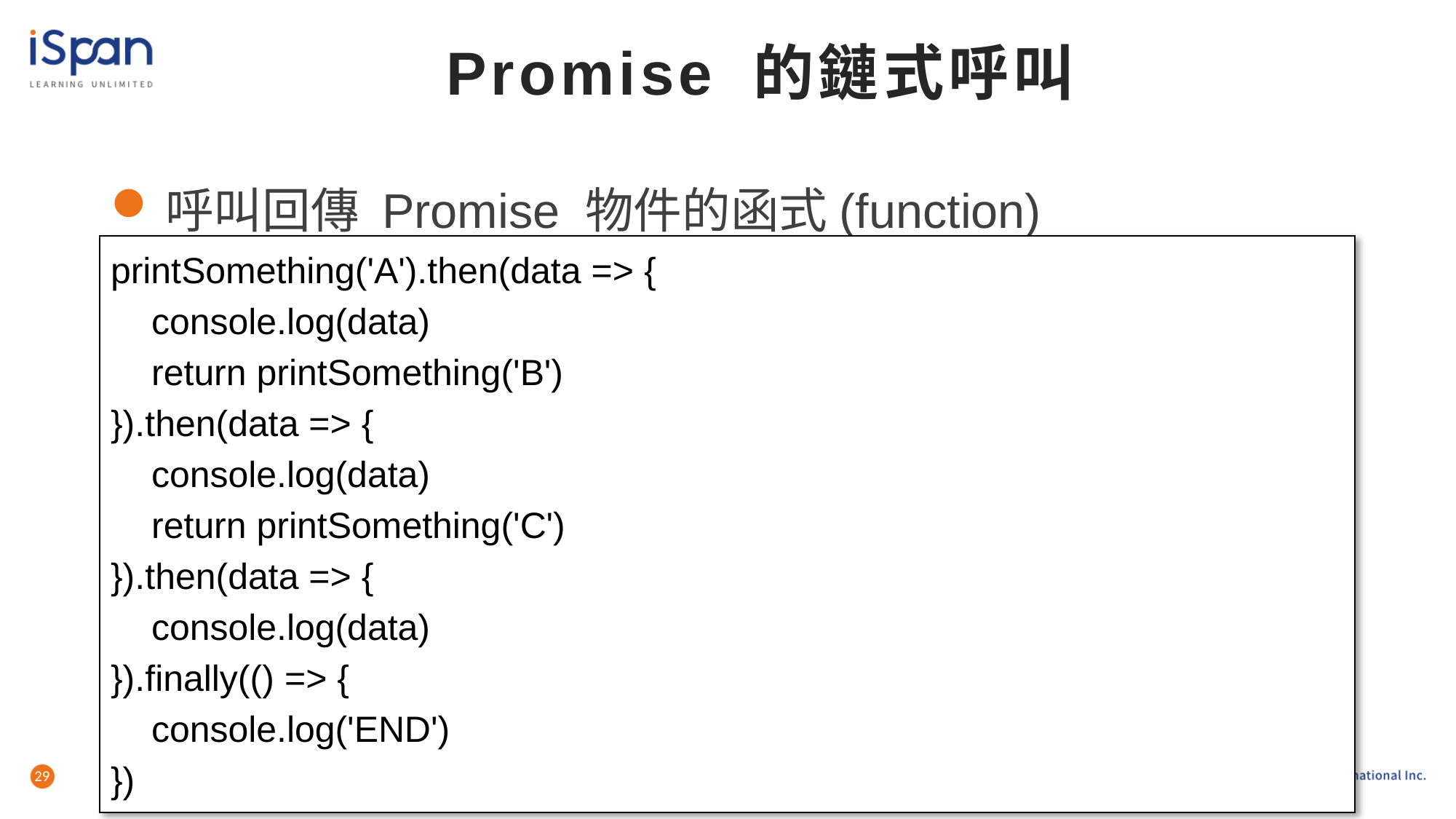

# Promise 的鏈式呼叫
呼叫回傳 Promise 物件的函式(function)

printSomething('A').then(data => {
    console.log(data)
    return printSomething('B')
}).then(data => {
    console.log(data)
    return printSomething('C')
}).then(data => {
    console.log(data)
}).finally(() => {
    console.log('END')
})
29